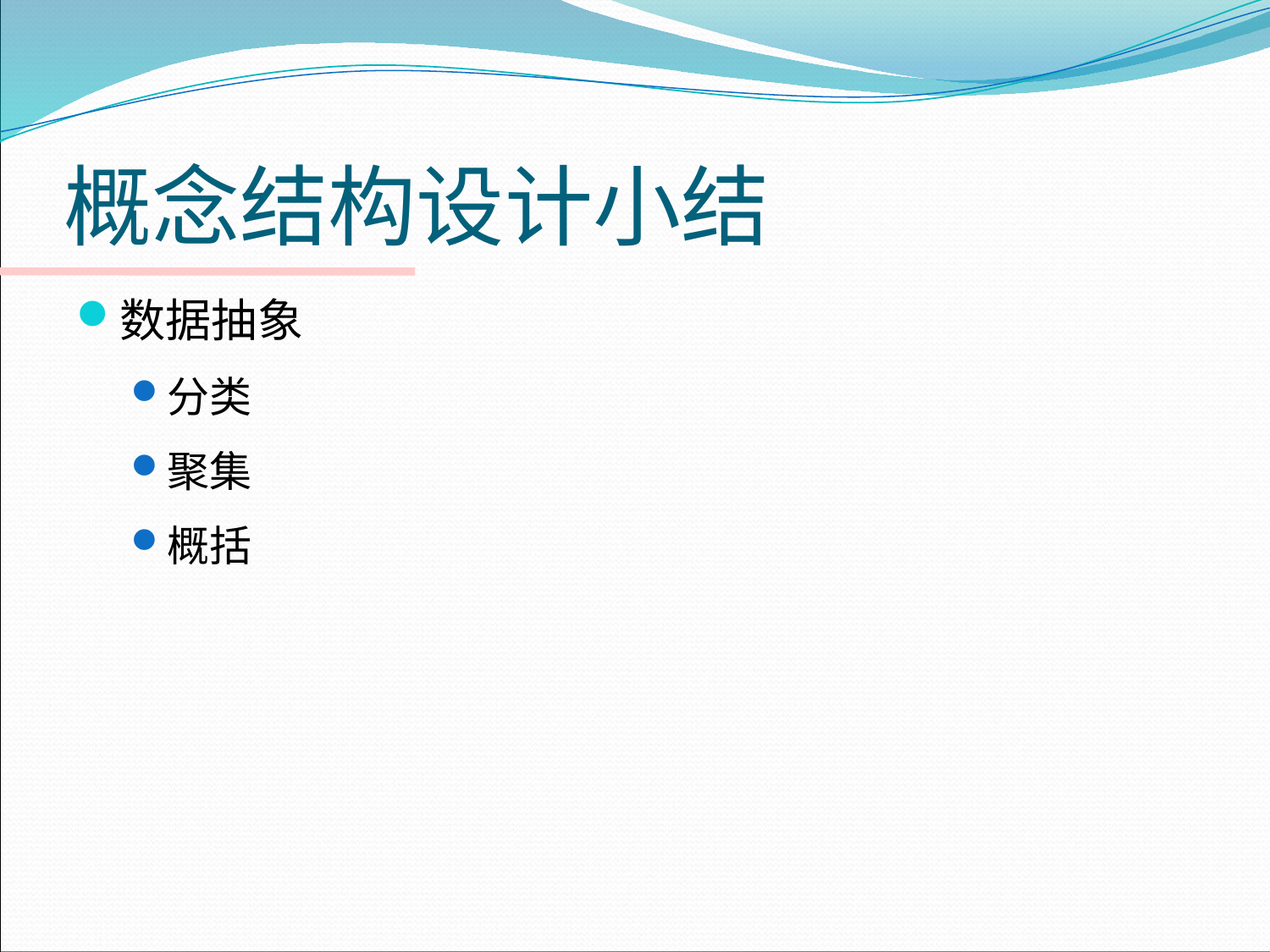

# 概念结构设计小结
数据抽象
分类
聚集
概括

738